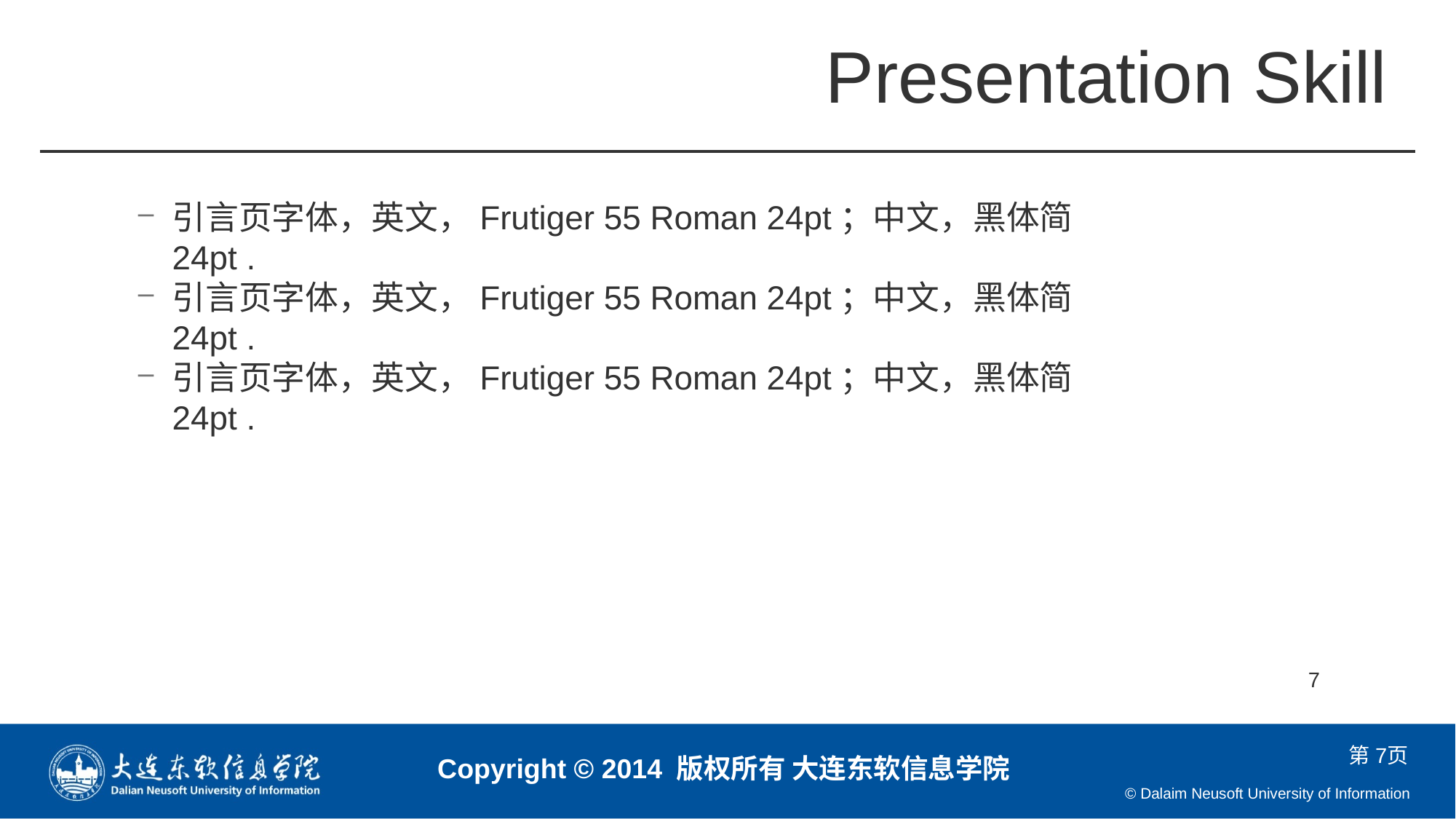

引言页字体，英文，Frutiger 55 Roman 24pt；中文，黑体简 24pt .
引言页字体，英文，Frutiger 55 Roman 24pt；中文，黑体简 24pt .
引言页字体，英文，Frutiger 55 Roman 24pt；中文，黑体简 24pt .
2014/9/10
7